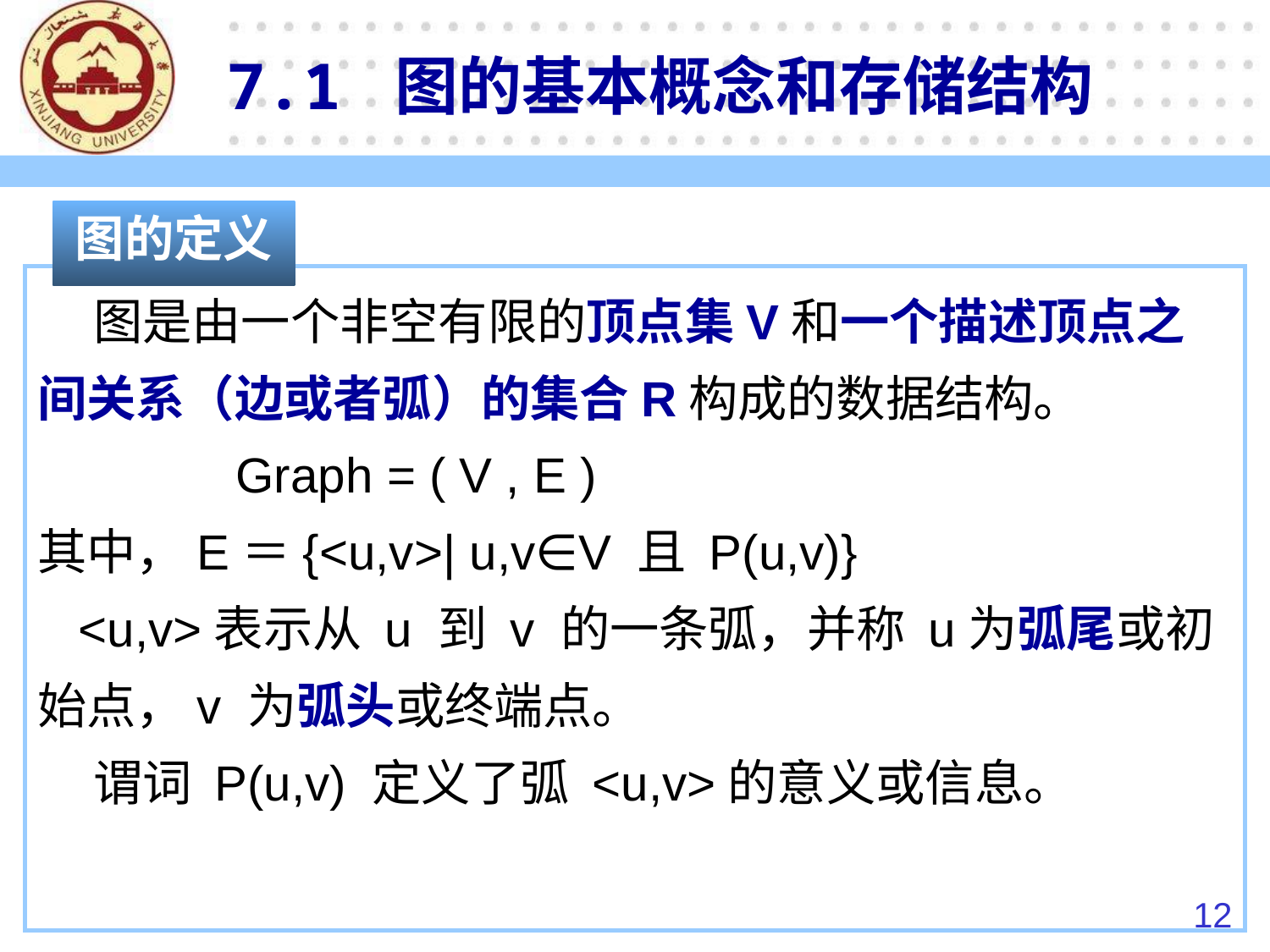

7.1 图的基本概念和存储结构
图的定义
    图是由一个非空有限的顶点集V和一个描述顶点之间关系（边或者弧）的集合R构成的数据结构。
　　        Graph = ( V , E )
其中，E＝{<u,v>| u,v∈V 且 P(u,v)}
   <u,v>表示从 u 到 v 的一条弧，并称 u为弧尾或初始点，v 为弧头或终端点。
    谓词 P(u,v) 定义了弧 <u,v>的意义或信息。
12